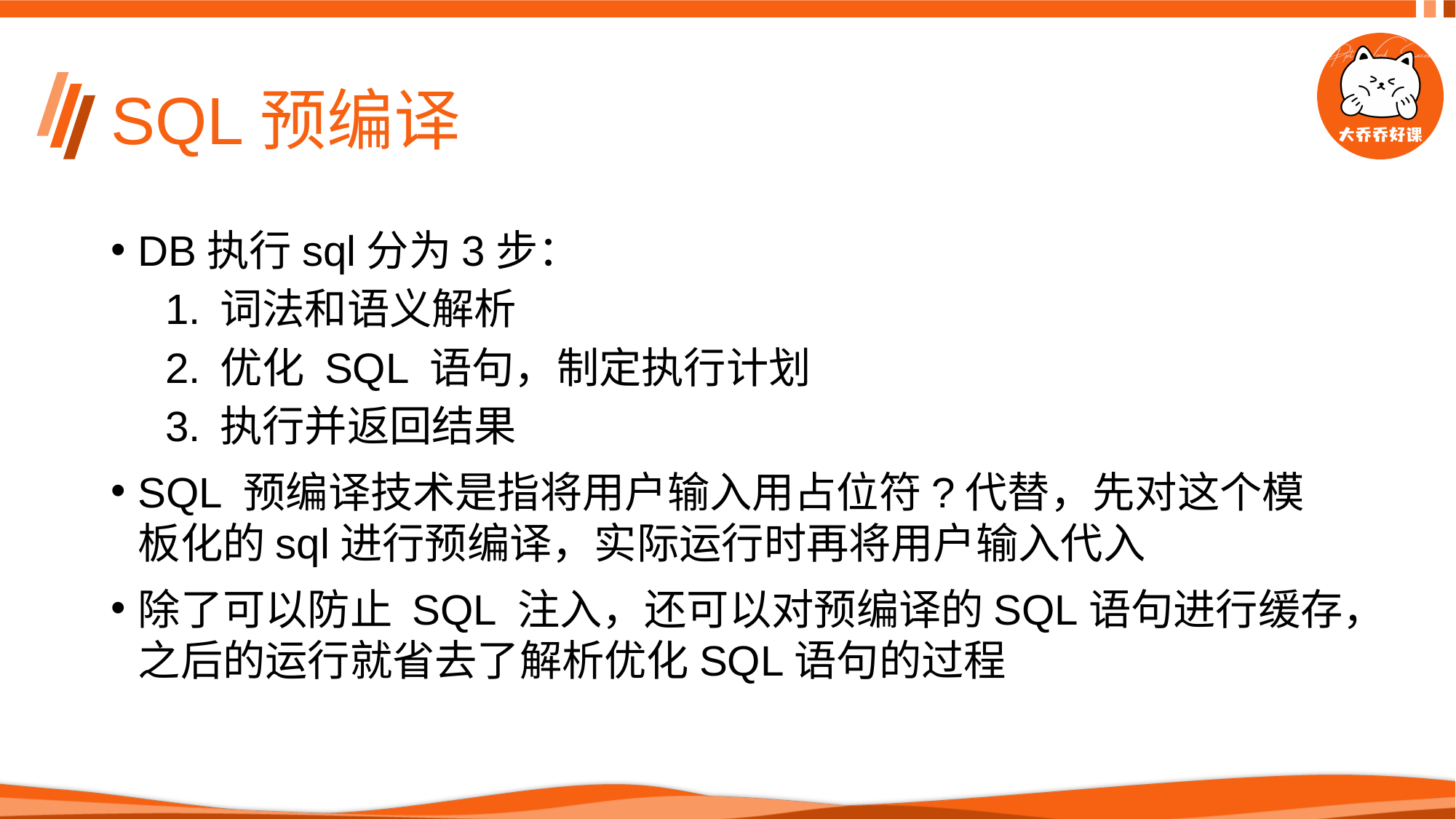

# SQL预编译
DB执行sql分为3步：
词法和语义解析
优化 SQL 语句，制定执行计划
执行并返回结果
SQL 预编译技术是指将用户输入用占位符?代替，先对这个模板化的sql进行预编译，实际运行时再将用户输入代入
除了可以防止 SQL 注入，还可以对预编译的SQL语句进行缓存，之后的运行就省去了解析优化SQL语句的过程